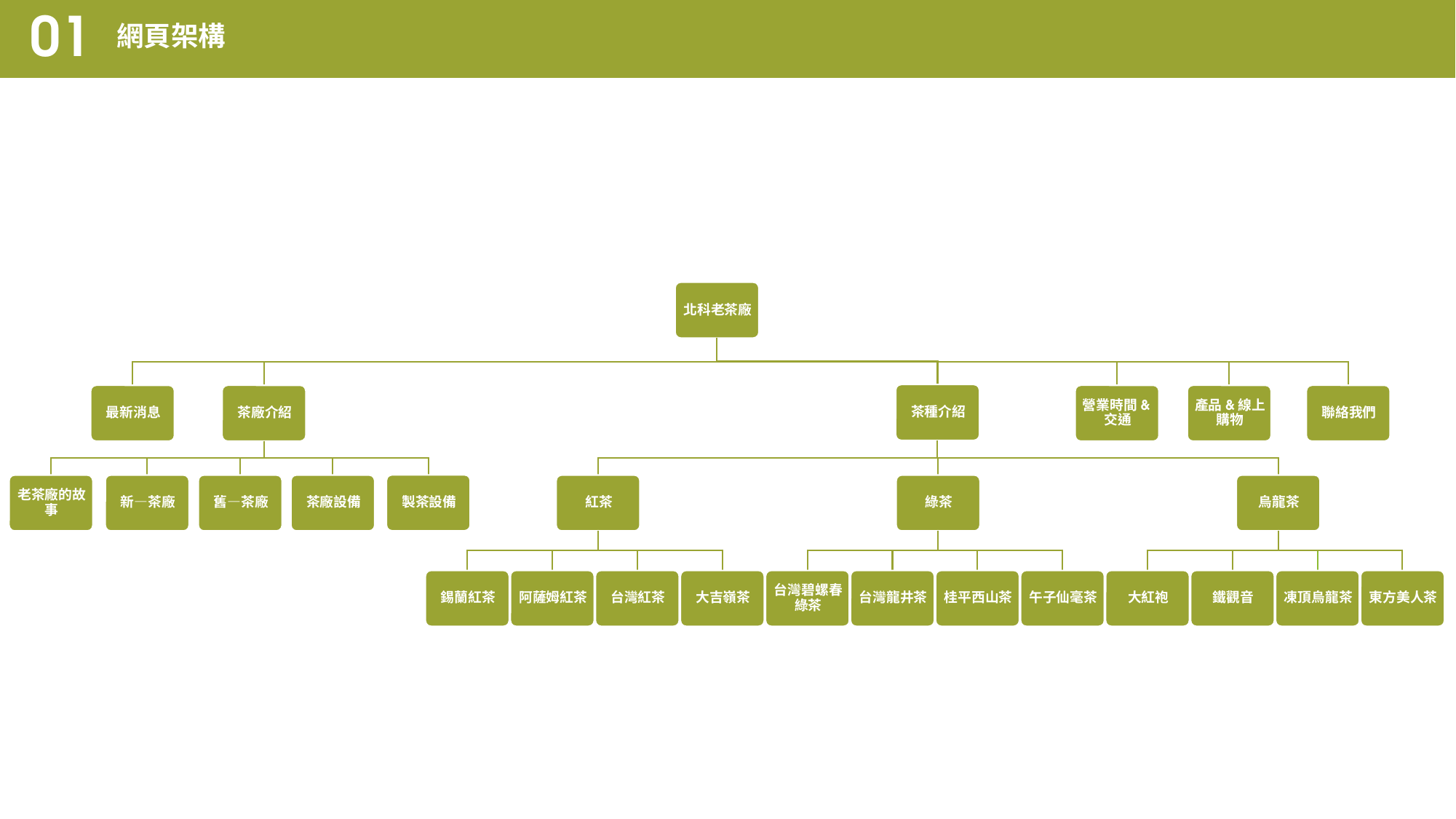

01
網頁架構
北科老茶廠
最新消息
茶廠介紹
老茶廠的故事
新—茶廠
舊—茶廠
茶廠設備
製茶設備
茶種介紹
紅茶
錫蘭紅茶
阿薩姆紅茶
台灣紅茶
大吉嶺茶
綠茶
台灣碧螺春綠茶
台灣龍井茶
桂平西山茶
午子仙毫茶
烏龍茶
大紅袍
鐵觀音
凍頂烏龍茶
東方美人茶
營業時間&交通
產品&線上購物
聯絡我們